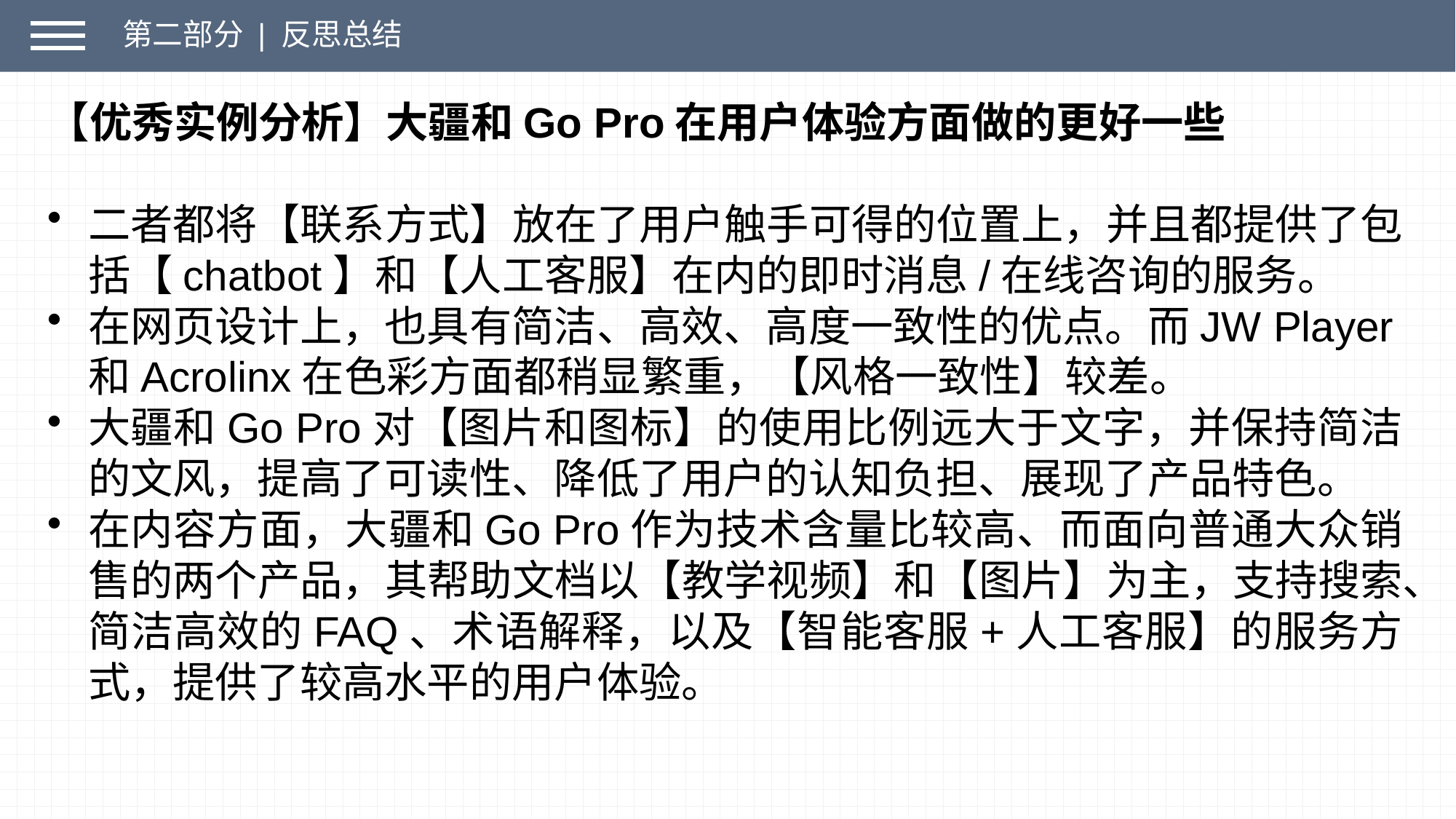

第二部分 | 反思总结
【优秀实例分析】大疆和Go Pro在用户体验方面做的更好一些

二者都将【联系方式】放在了用户触手可得的位置上，并且都提供了包括【chatbot】和【人工客服】在内的即时消息/在线咨询的服务。
在网页设计上，也具有简洁、高效、高度一致性的优点。而JW Player和Acrolinx在色彩方面都稍显繁重，【风格一致性】较差。
大疆和Go Pro对【图片和图标】的使用比例远大于文字，并保持简洁的文风，提高了可读性、降低了用户的认知负担、展现了产品特色。
在内容方面，大疆和Go Pro作为技术含量比较高、而面向普通大众销售的两个产品，其帮助文档以【教学视频】和【图片】为主，支持搜索、简洁高效的FAQ、术语解释，以及【智能客服+人工客服】的服务方式，提供了较高水平的用户体验。